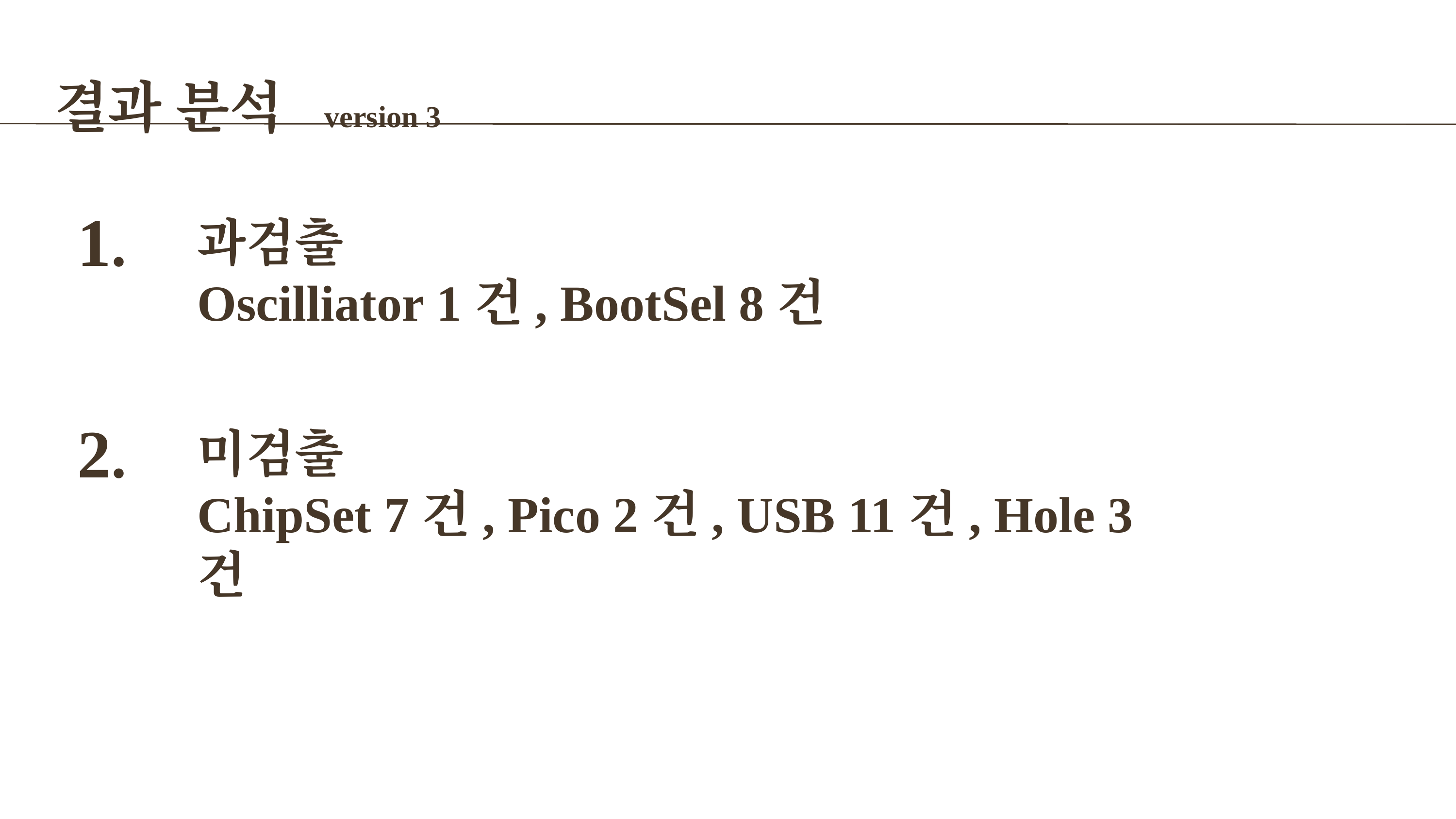

결과 분석  version 3
1.
과검출
Oscilliator 1건, BootSel 8건
2.
미검출
ChipSet 7건, Pico 2건, USB 11건, Hole 3건